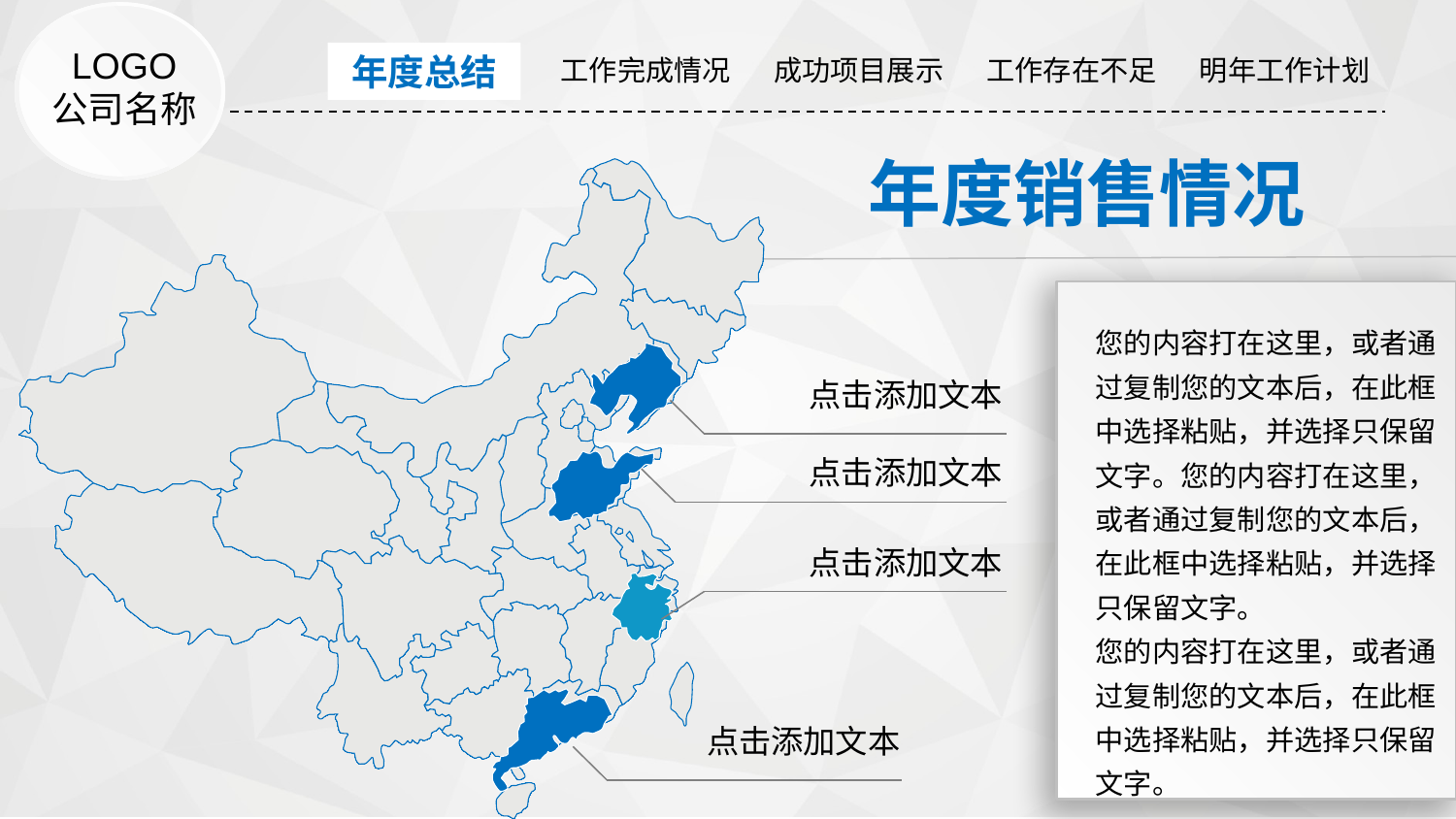

| 年度总结 | 工作完成情况 | 成功项目展示 | 工作存在不足 | 明年工作计划 |
| --- | --- | --- | --- | --- |

年度总结
LOGO
公司名称
年度销售情况

您的内容打在这里，或者通过复制您的文本后，在此框中选择粘贴，并选择只保留文字。您的内容打在这里，或者通过复制您的文本后，在此框中选择粘贴，并选择只保留文字。
您的内容打在这里，或者通过复制您的文本后，在此框中选择粘贴，并选择只保留文字。

点击添加文本
点击添加文本

点击添加文本

点击添加文本